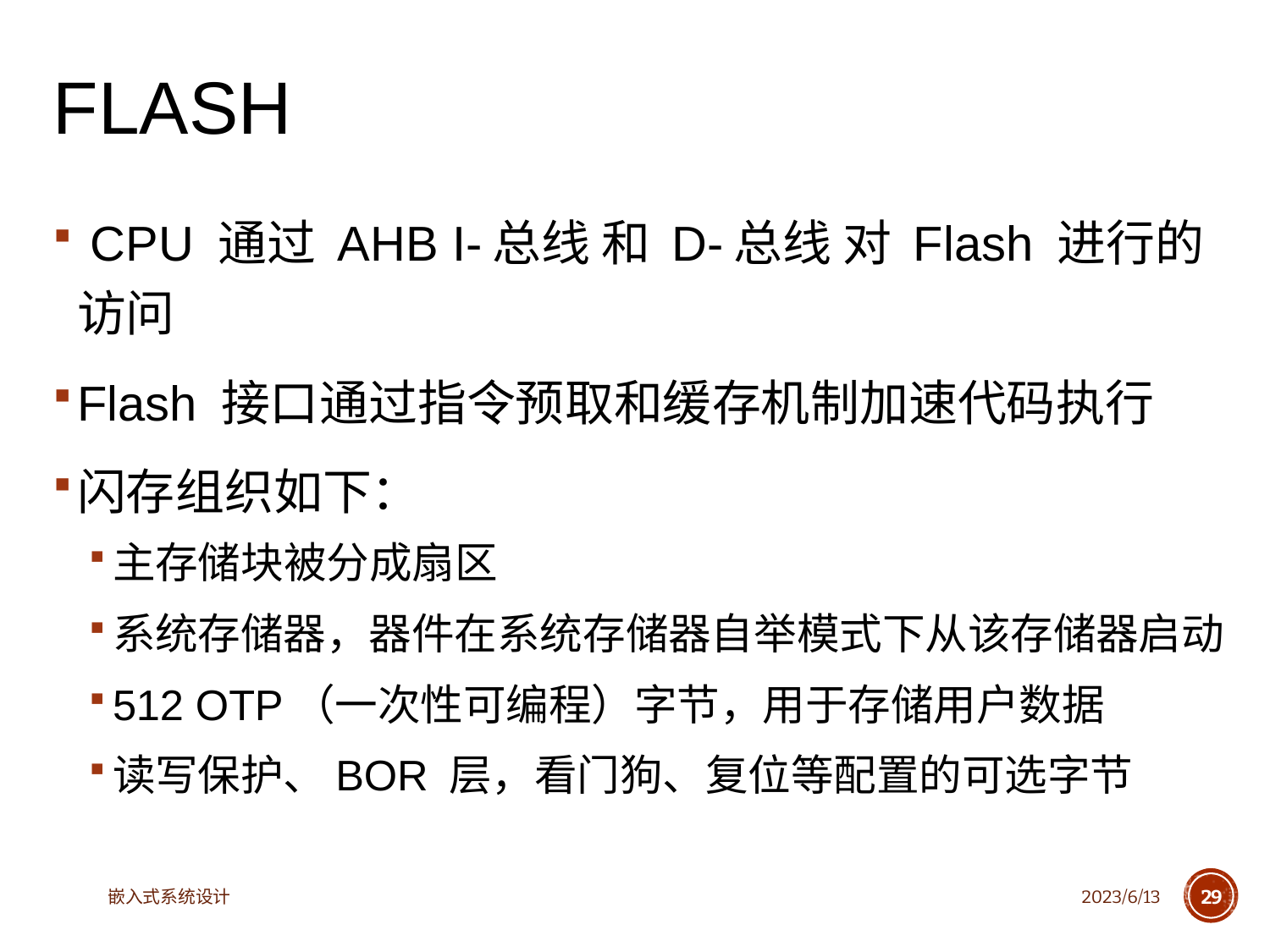

# Flash
 CPU 通过 AHB I-总线 和 D-总线 对 Flash 进行的访问
Flash 接口通过指令预取和缓存机制加速代码执行
闪存组织如下：
主存储块被分成扇区
系统存储器，器件在系统存储器自举模式下从该存储器启动
512 OTP（一次性可编程）字节，用于存储用户数据
读写保护、BOR 层，看门狗、复位等配置的可选字节
嵌入式系统设计
2023/6/13
29